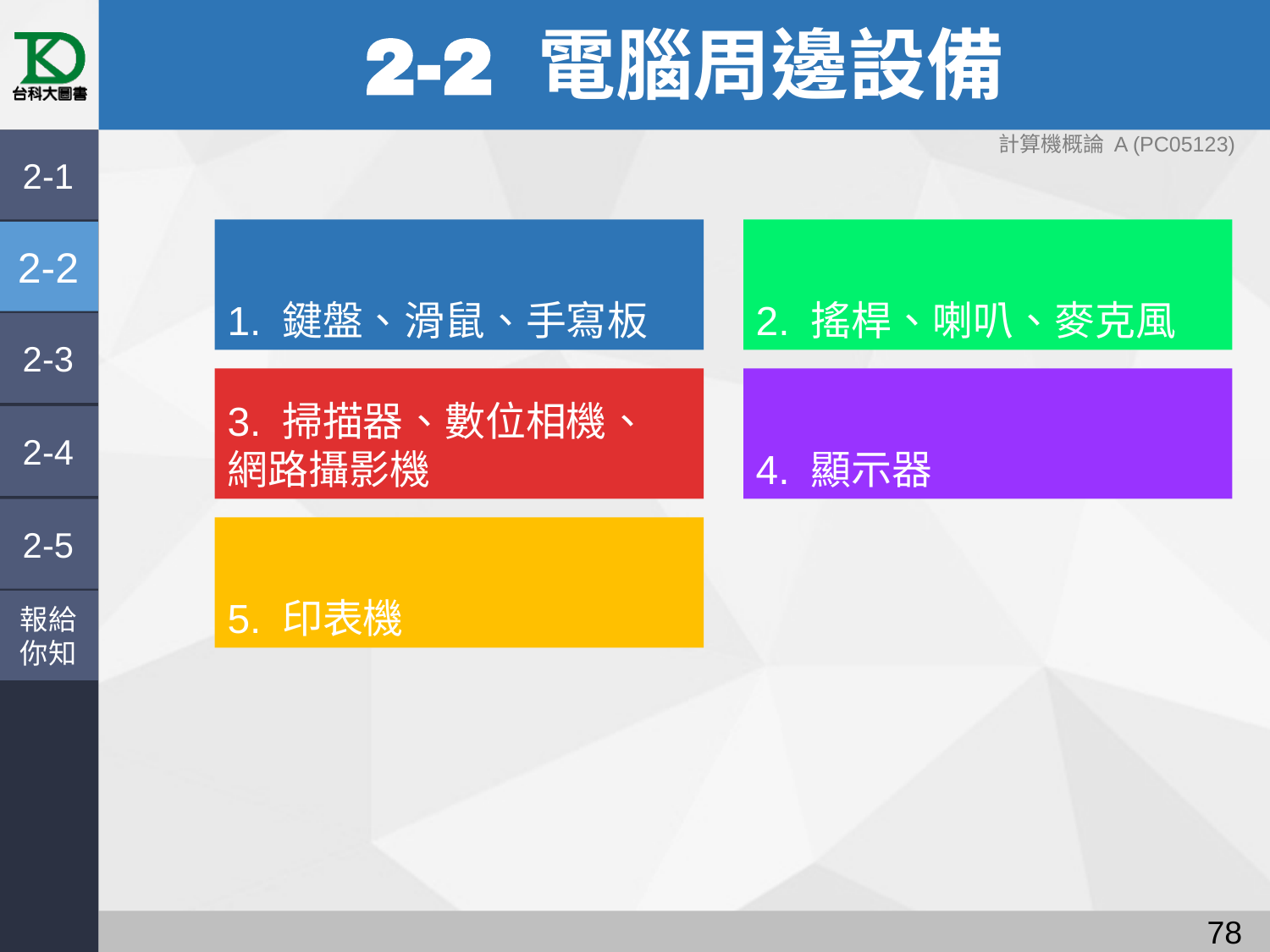

# 2-2 電腦周邊設備
計算機概論 A (PC05123)
2-1
1. 鍵盤、滑鼠、手寫板
2. 搖桿、喇叭、麥克風
2-2
2-3
3. 掃描器、數位相機、
網路攝影機
4. 顯示器
2-4
2-5
5. 印表機
報給
你知
78